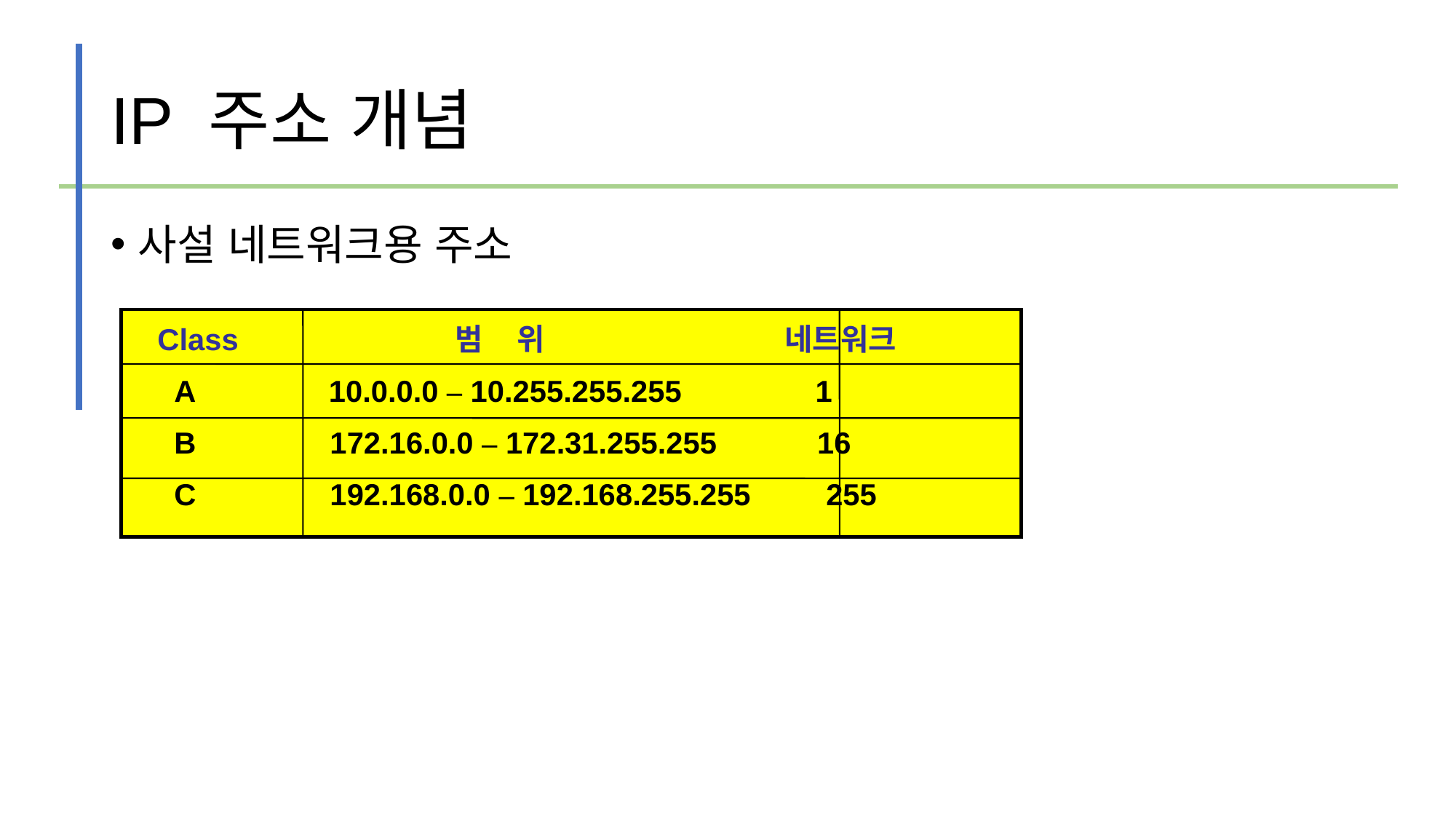

# IP 주소 개념
사설 네트워크용 주소

  Class                         범    위                            네트워크
    A                10.0.0.0 – 10.255.255.255                1
    B                172.16.0.0 – 172.31.255.255            16
    C                192.168.0.0 – 192.168.255.255         255